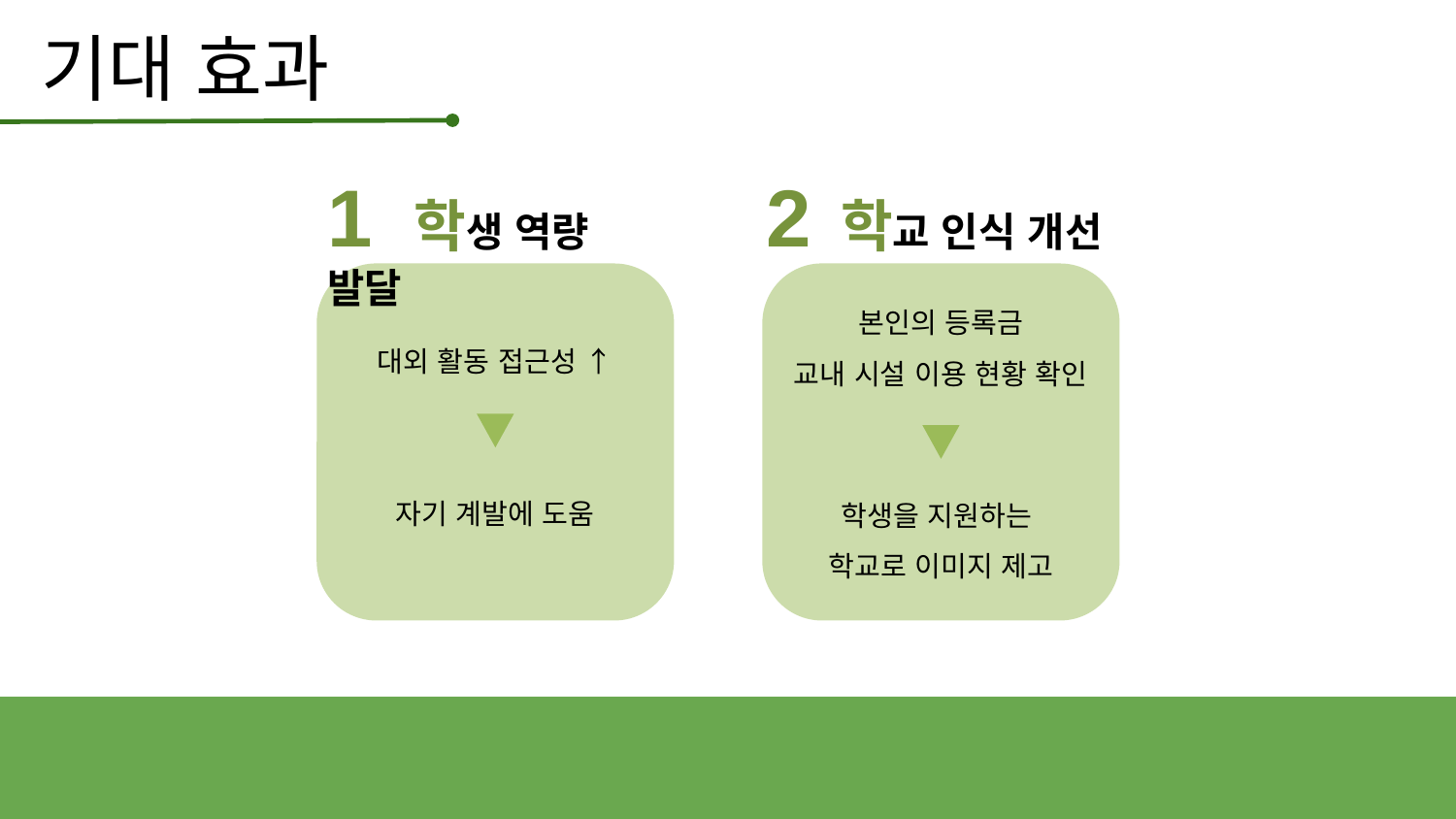

기대 효과
1 학생 역량 발달
2 학교 인식 개선

본인의 등록금
교내 시설 이용 현황 확인

학생을 지원하는
학교로 이미지 제고
대외 활동 접근성 ↑

자기 계발에 도움